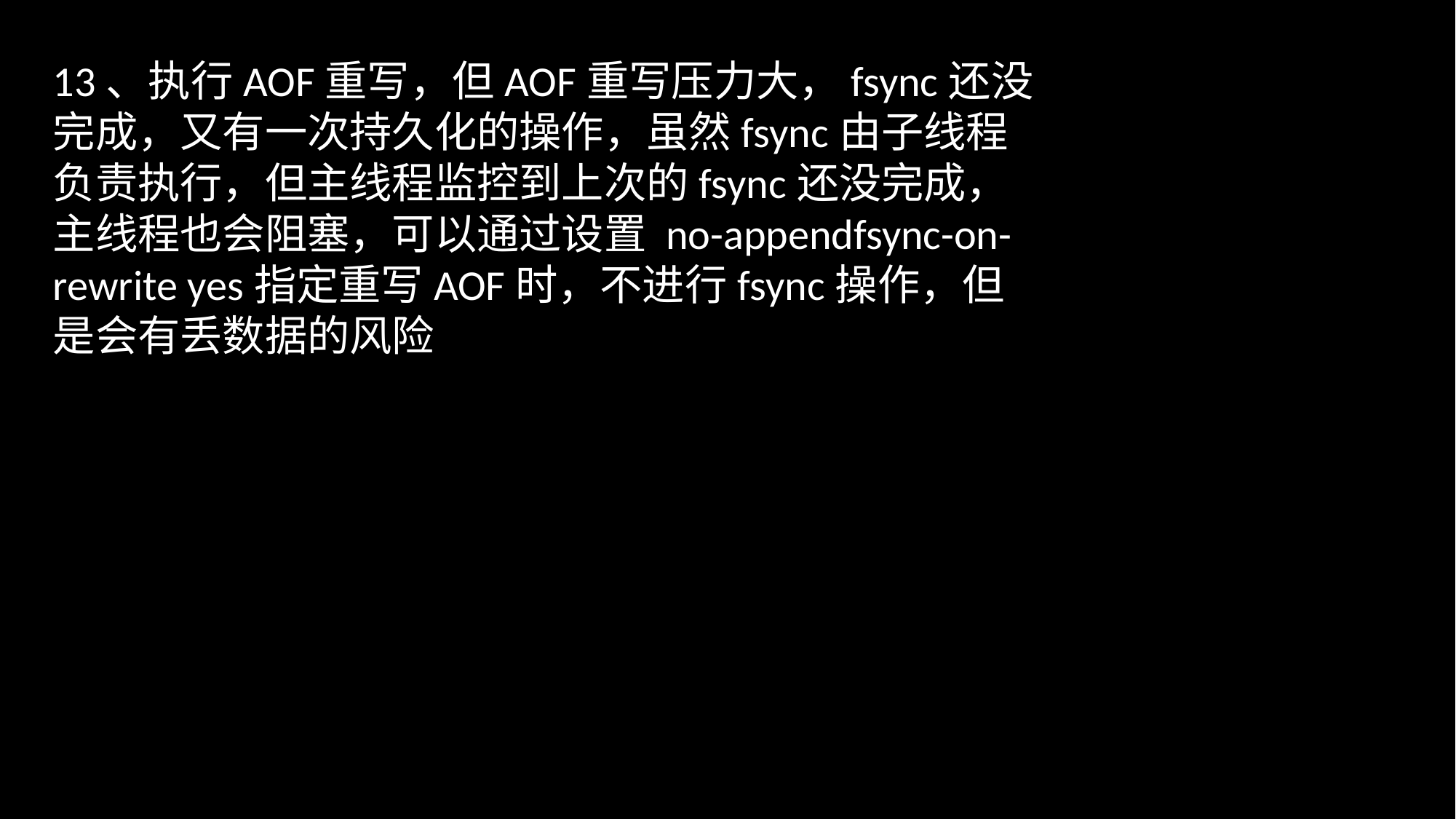

13、执行AOF重写，但AOF重写压力大，fsync还没完成，又有一次持久化的操作，虽然fsync由子线程负责执行，但主线程监控到上次的fsync还没完成，主线程也会阻塞，可以通过设置 no-appendfsync-on-rewrite yes指定重写AOF时，不进行fsync操作，但是会有丢数据的风险